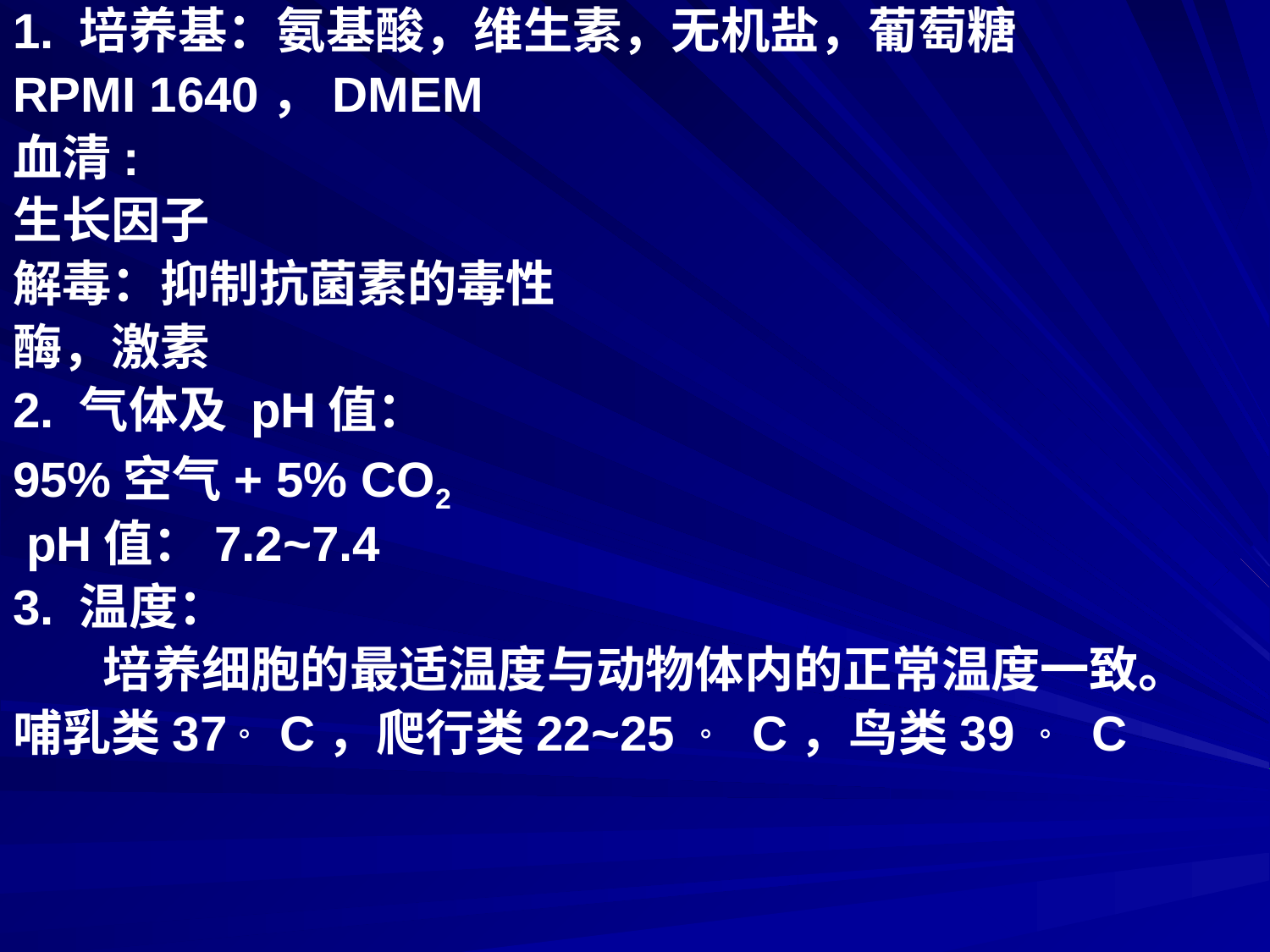

1. 培养基：氨基酸，维生素，无机盐，葡萄糖
RPMI 1640，DMEM
血清:
生长因子
解毒：抑制抗菌素的毒性
酶，激素
2. 气体及 pH值：
95%空气+ 5% CO2
 pH值：7.2~7.4
3. 温度：
       培养细胞的最适温度与动物体内的正常温度一致。
哺乳类37。C，爬行类22~25 。 C，鸟类39 。 C